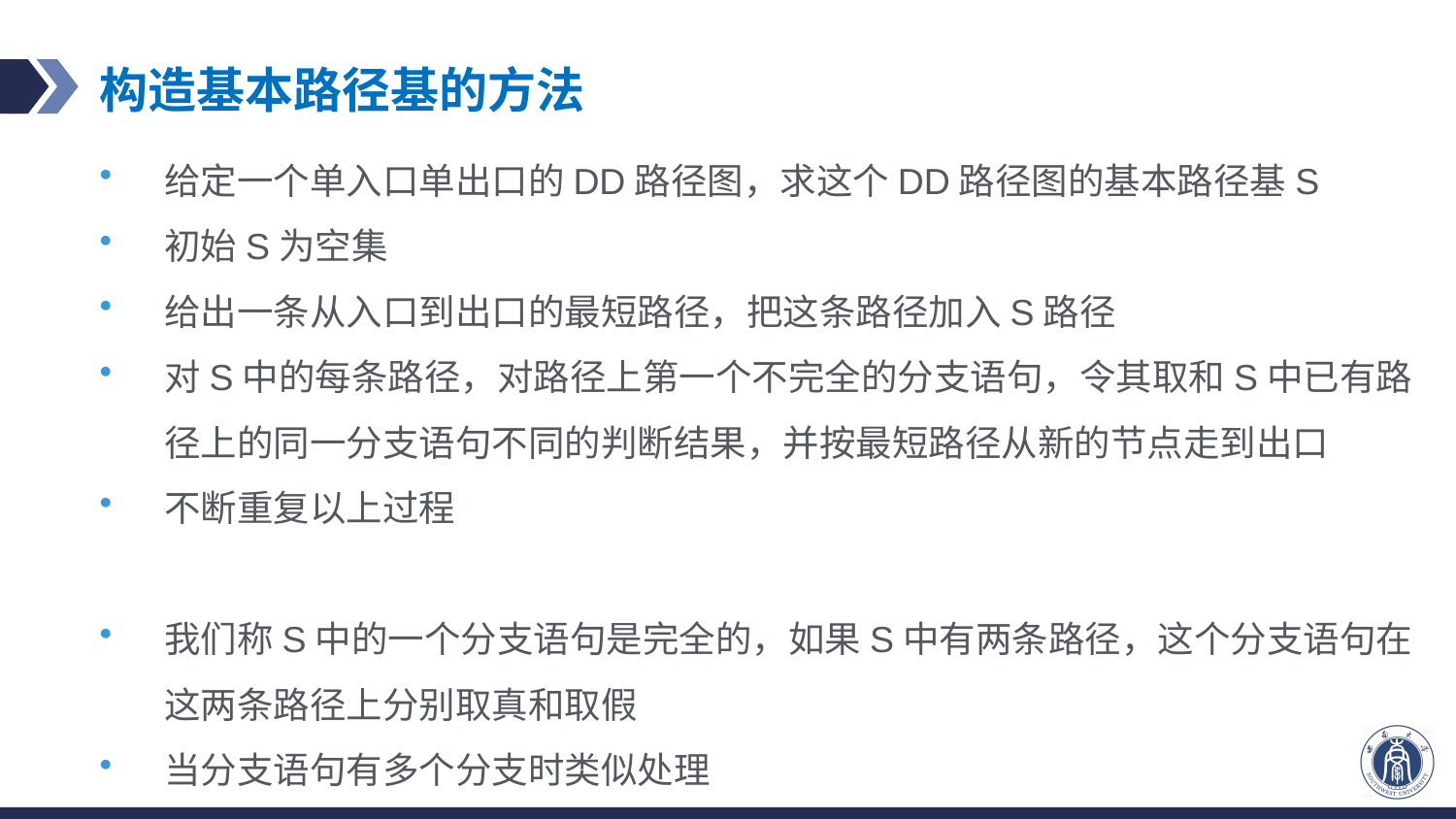

# 构造基本路径基的方法
给定一个单入口单出口的DD路径图，求这个DD路径图的基本路径基S
初始S为空集
给出一条从入口到出口的最短路径，把这条路径加入S路径
对S中的每条路径，对路径上第一个不完全的分支语句，令其取和S中已有路径上的同一分支语句不同的判断结果，并按最短路径从新的节点走到出口
不断重复以上过程

我们称S中的一个分支语句是完全的，如果S中有两条路径，这个分支语句在这两条路径上分别取真和取假
当分支语句有多个分支时类似处理